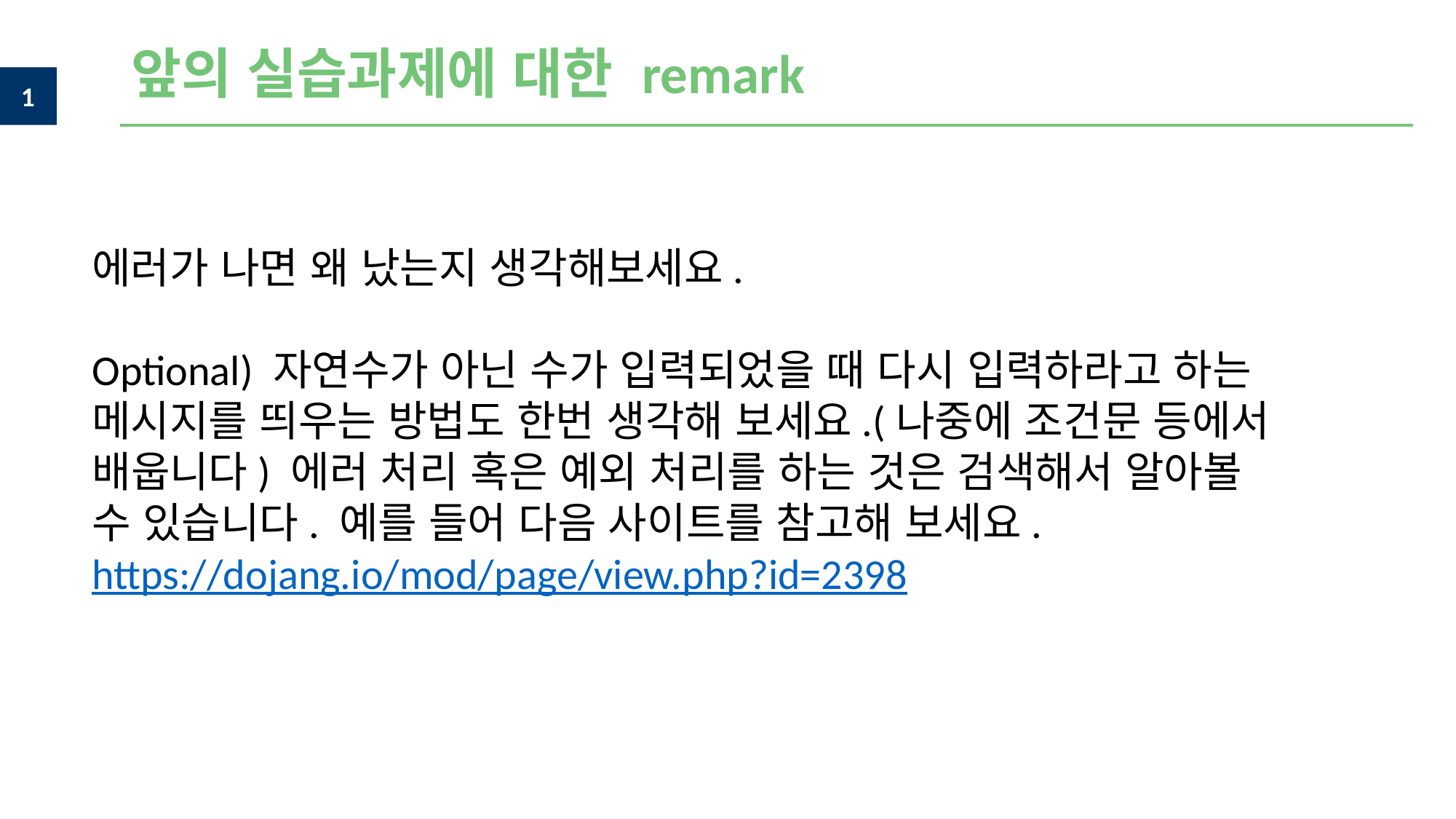

앞의 실습과제에 대한 remark

에러가 나면 왜 났는지 생각해보세요.

Optional) 자연수가 아닌 수가 입력되었을 때 다시 입력하라고 하는 메시지를 띄우는 방법도 한번 생각해 보세요.(나중에 조건문 등에서 배웁니다) 에러 처리 혹은 예외 처리를 하는 것은 검색해서 알아볼 수 있습니다. 예를 들어 다음 사이트를 참고해 보세요.
https://dojang.io/mod/page/view.php?id=2398